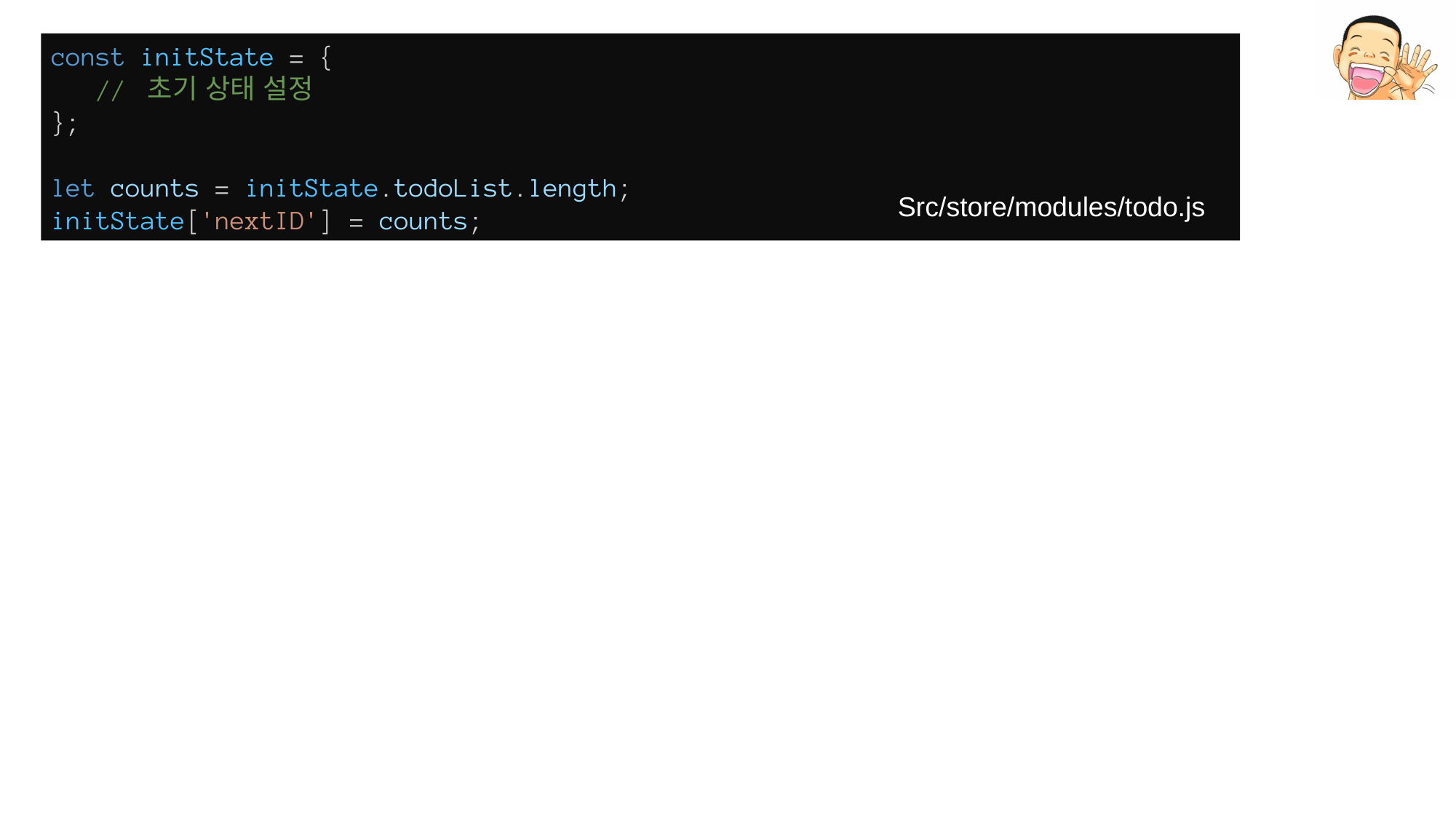

const initState = {
   // 초기 상태 설정
};
let counts = initState.todoList.length;
initState['nextID'] = counts;
Src/store/modules/todo.js